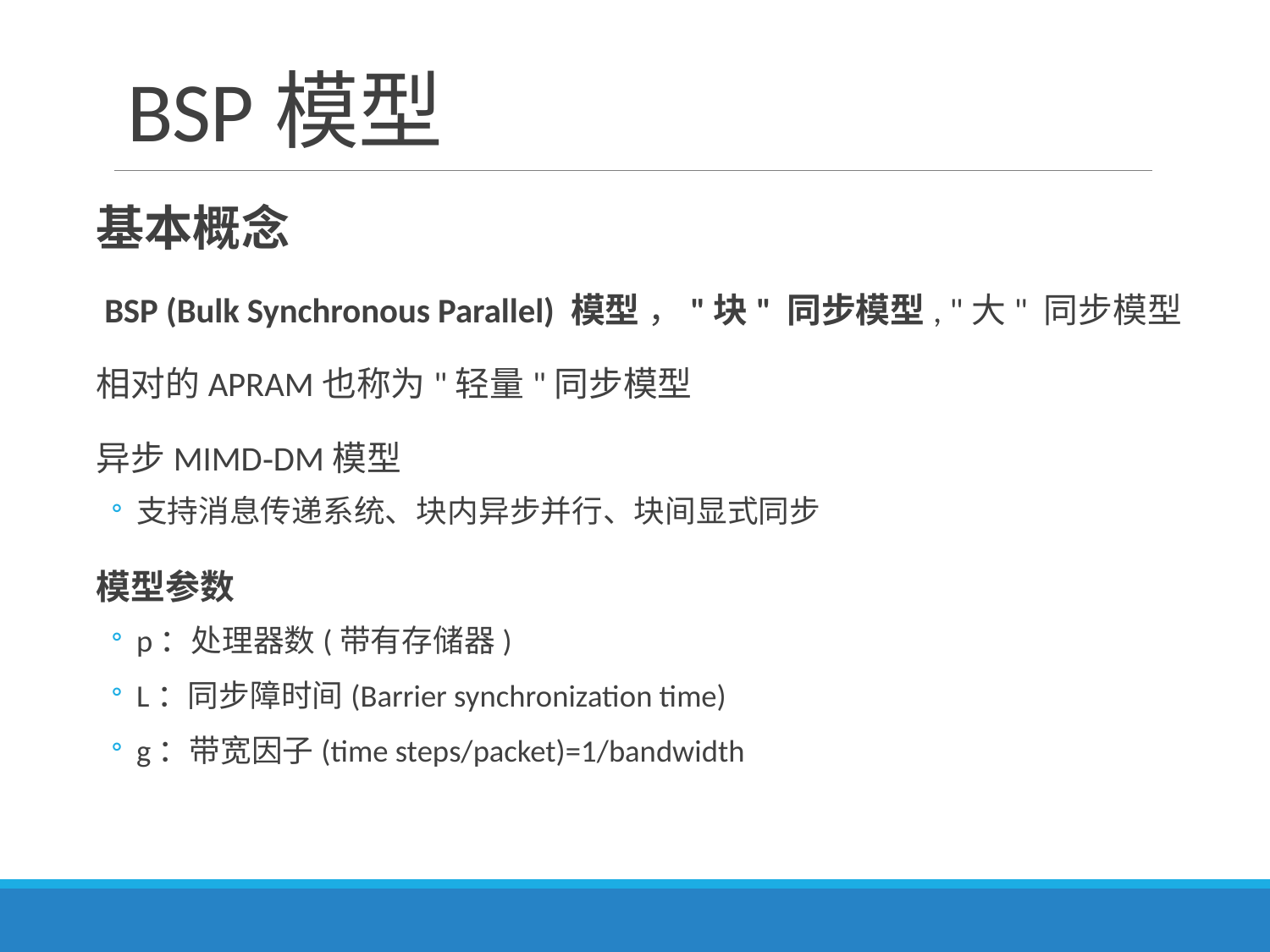

# BSP模型
基本概念
 BSP (Bulk Synchronous Parallel) 模型 ，"块" 同步模型, "大" 同步模型
相对的APRAM也称为"轻量"同步模型
异步MIMD‐DM模型
支持消息传递系统、块内异步并行、块间显式同步
模型参数
p：处理器数(带有存储器)
L：同步障时间(Barrier synchronization time)
g：带宽因子(time steps/packet)=1/bandwidth

6